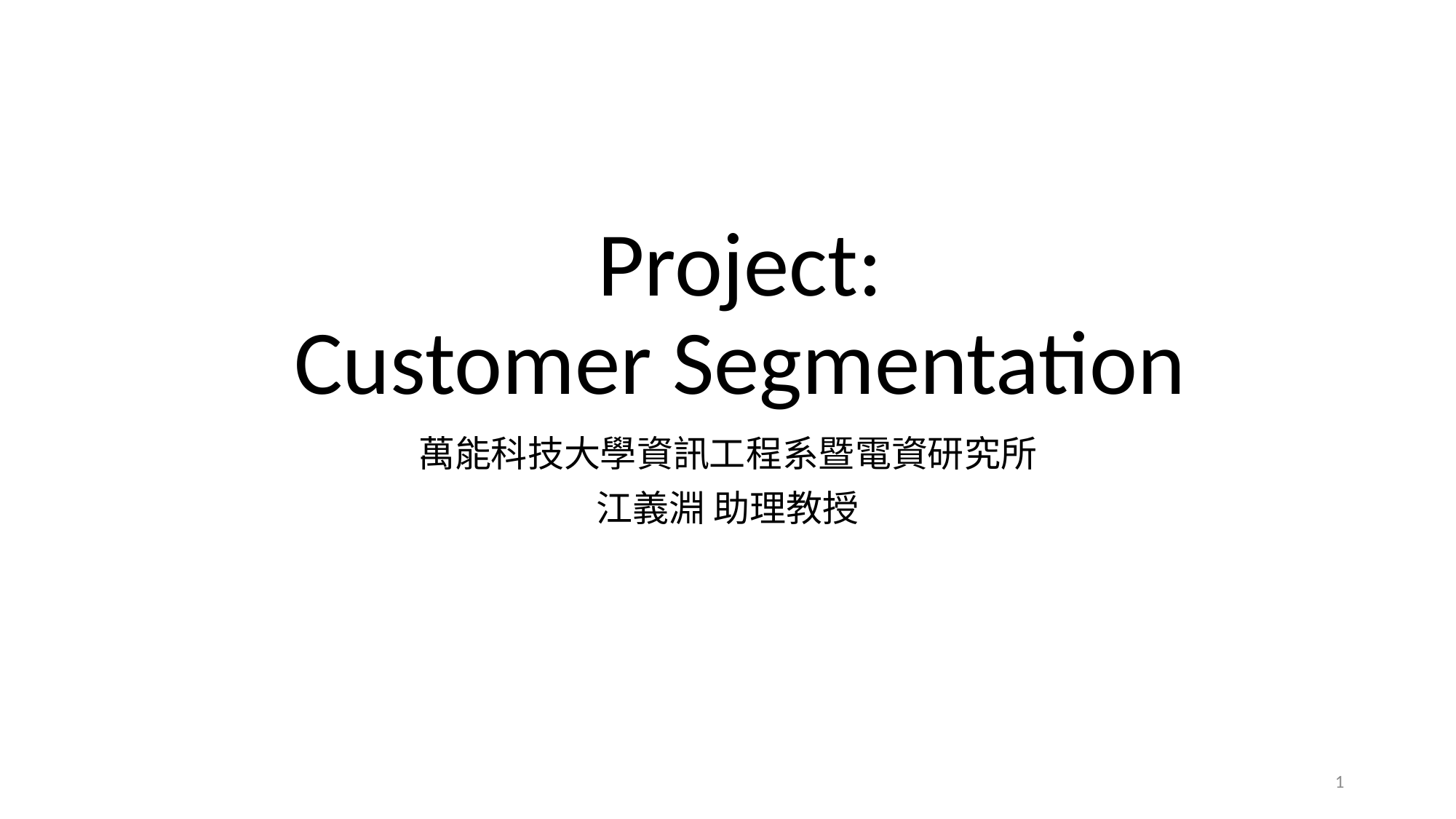

# Project: Customer Segmentation
萬能科技大學資訊工程系暨電資研究所
江義淵 助理教授
1